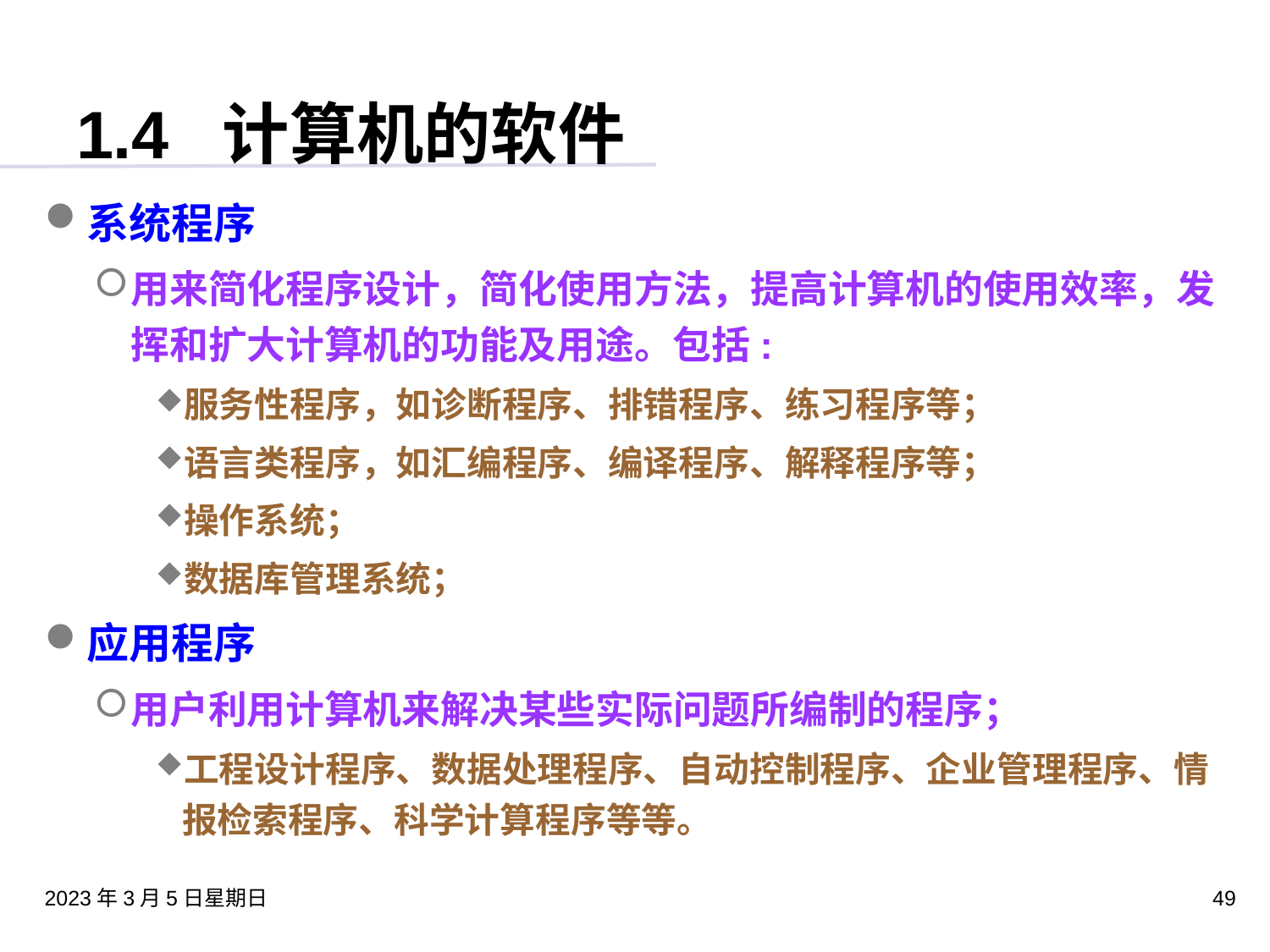

# 1.4  计算机的软件

系统程序
用来简化程序设计，简化使用方法，提高计算机的使用效率，发挥和扩大计算机的功能及用途。包括:
服务性程序，如诊断程序、排错程序、练习程序等；
语言类程序，如汇编程序、编译程序、解释程序等；
操作系统；
数据库管理系统；
应用程序
用户利用计算机来解决某些实际问题所编制的程序；
工程设计程序、数据处理程序、自动控制程序、企业管理程序、情报检索程序、科学计算程序等等。

2023年3月5日星期日
49